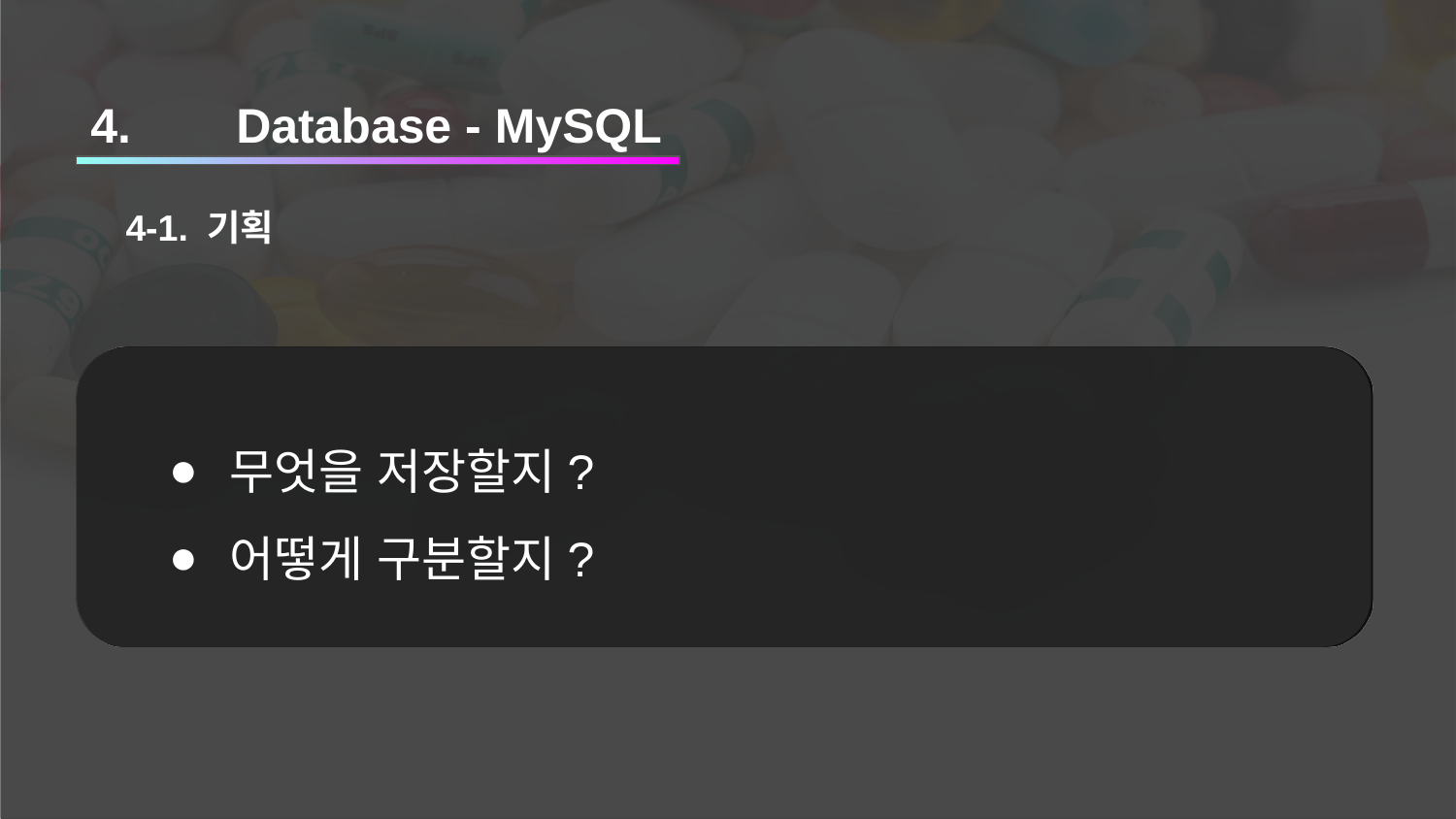

4.	Database - MySQL

4-1. 기획
무엇을 저장할지?
어떻게 구분할지?